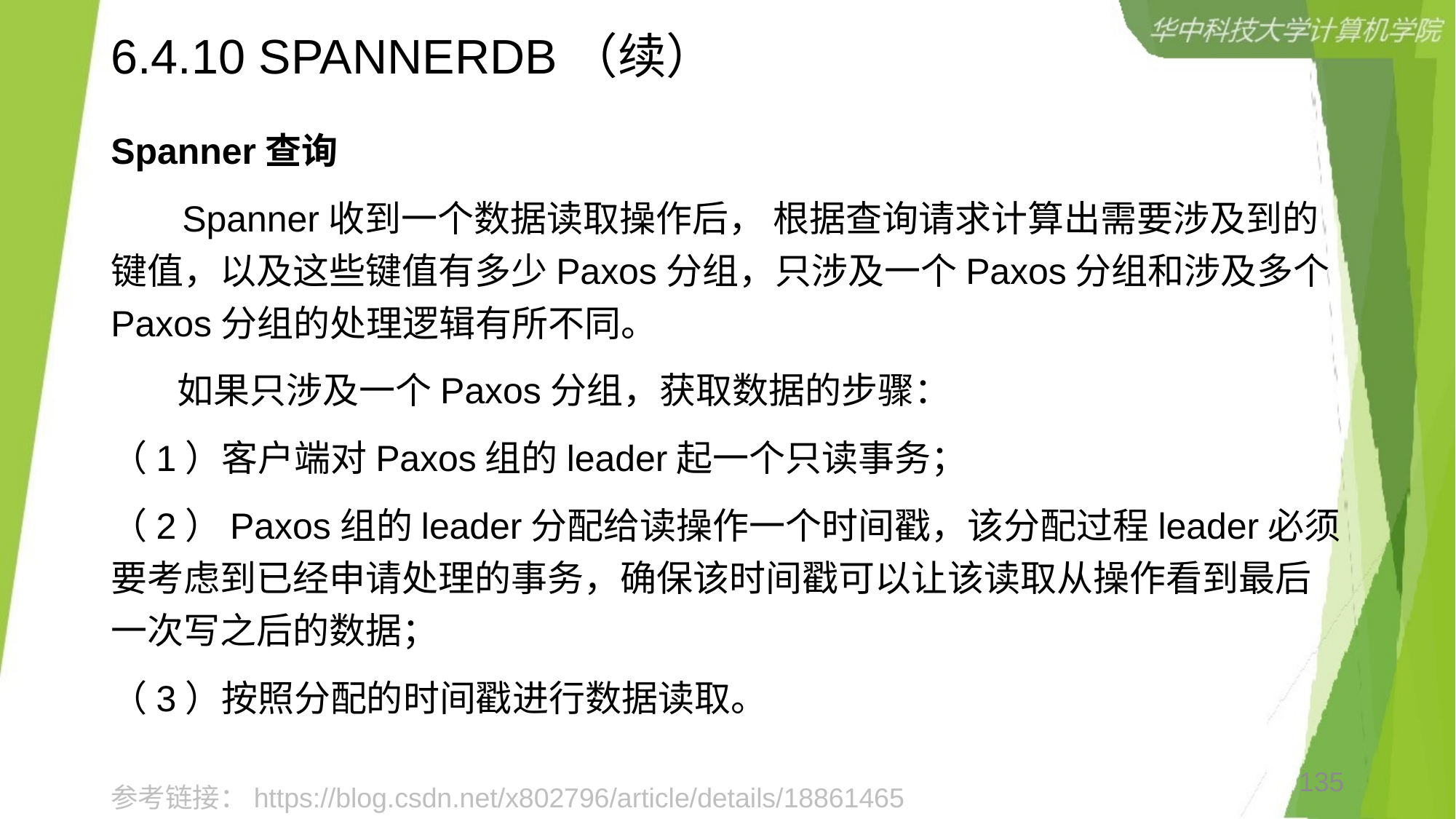

# 6.4.10 SPANNERDB（续）
Spanner查询
       Spanner收到一个数据读取操作后， 根据查询请求计算出需要涉及到的键值，以及这些键值有多少Paxos分组，只涉及一个Paxos分组和涉及多个Paxos分组的处理逻辑有所不同。
       如果只涉及一个Paxos分组，获取数据的步骤：
（1）客户端对Paxos组的leader起一个只读事务；
（2）Paxos组的leader分配给读操作一个时间戳，该分配过程leader必须要考虑到已经申请处理的事务，确保该时间戳可以让该读取从操作看到最后一次写之后的数据；
（3）按照分配的时间戳进行数据读取。
135
参考链接：https://blog.csdn.net/x802796/article/details/18861465